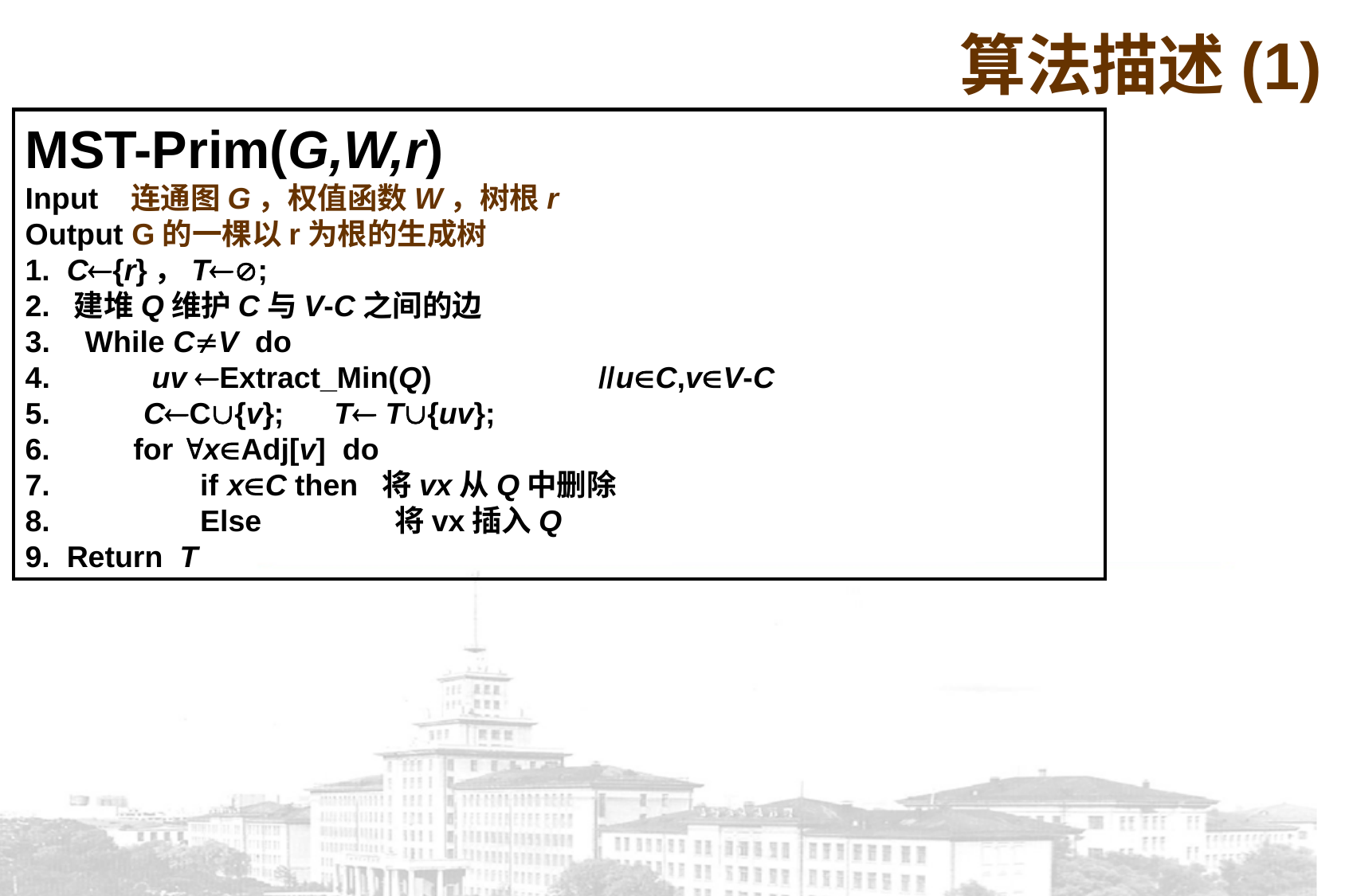

算法描述(1)
MST-Prim(G,W,r)
Input   连通图G，权值函数W，树根r
Output G的一棵以r为根的生成树
1.  C←{r}，T←∅;
2.  建堆Q维护C与V-C之间的边
While C≠V  do
        uv ←Extract_Min(Q)                    //u∈C,v∈V-C
       C←C∪{v};      T← T∪{uv};
6.          for ∀x∈Adj[v]  do
7.                  if x∈C then  将vx从Q中删除
8.                  Else               将vx插入Q
9.  Return  T